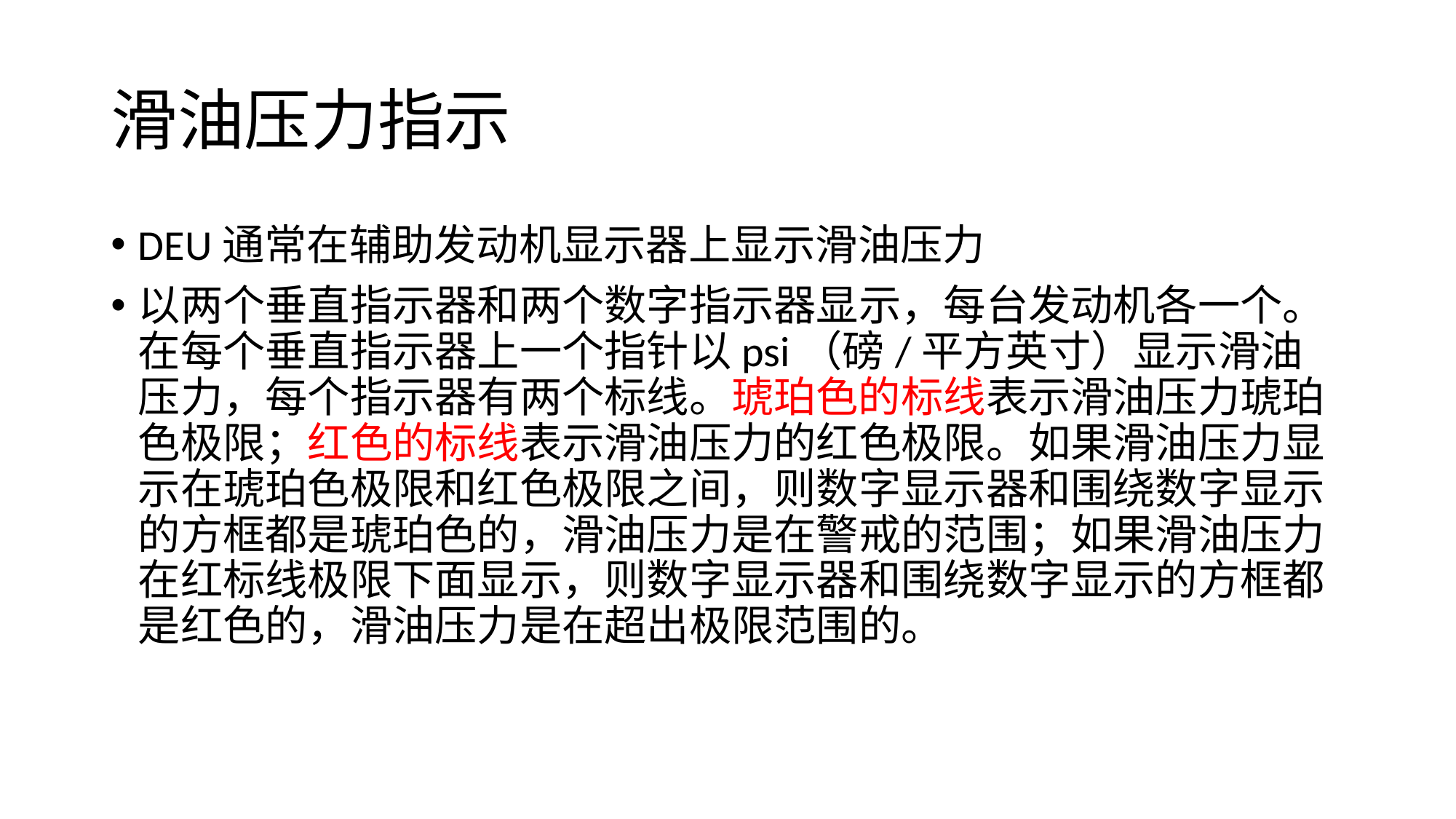

# 滑油压力指示
DEU通常在辅助发动机显示器上显示滑油压力
以两个垂直指示器和两个数字指示器显示，每台发动机各一个。在每个垂直指示器上一个指针以psi（磅/平方英寸）显示滑油压力，每个指示器有两个标线。琥珀色的标线表示滑油压力琥珀色极限；红色的标线表示滑油压力的红色极限。如果滑油压力显示在琥珀色极限和红色极限之间，则数字显示器和围绕数字显示的方框都是琥珀色的，滑油压力是在警戒的范围；如果滑油压力在红标线极限下面显示，则数字显示器和围绕数字显示的方框都是红色的，滑油压力是在超出极限范围的。